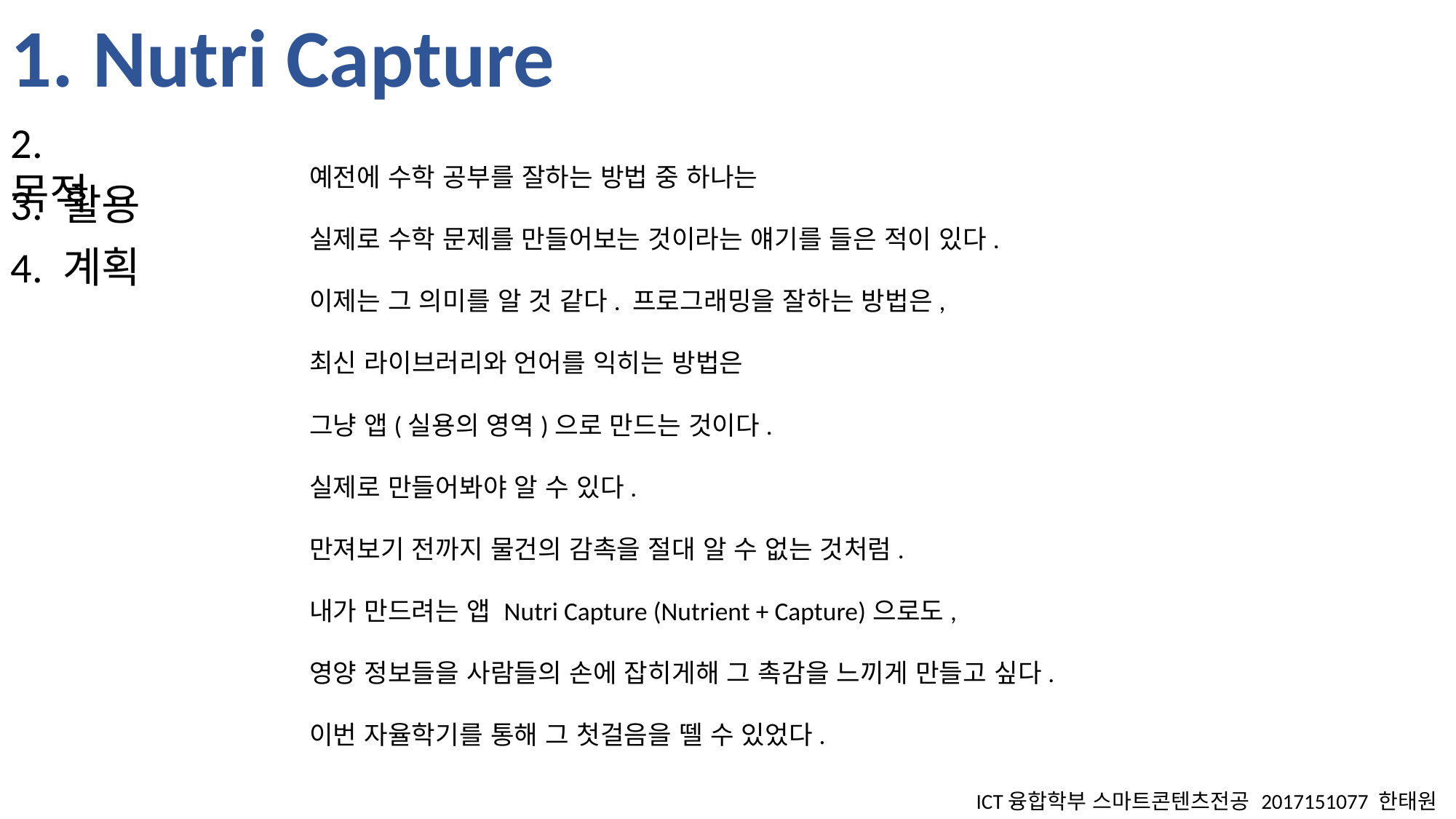

1. Nutri Capture
2. 목적
예전에 수학 공부를 잘하는 방법 중 하나는

실제로 수학 문제를 만들어보는 것이라는 얘기를 들은 적이 있다.

이제는 그 의미를 알 것 같다. 프로그래밍을 잘하는 방법은,

최신 라이브러리와 언어를 익히는 방법은

그냥 앱(실용의 영역)으로 만드는 것이다.

실제로 만들어봐야 알 수 있다.

만져보기 전까지 물건의 감촉을 절대 알 수 없는 것처럼.

내가 만드려는 앱 Nutri Capture (Nutrient + Capture)으로도,

영양 정보들을 사람들의 손에 잡히게해 그 촉감을 느끼게 만들고 싶다.

이번 자율학기를 통해 그 첫걸음을 뗄 수 있었다.
3. 활용
4. 계획
ICT융합학부 스마트콘텐츠전공 2017151077 한태원